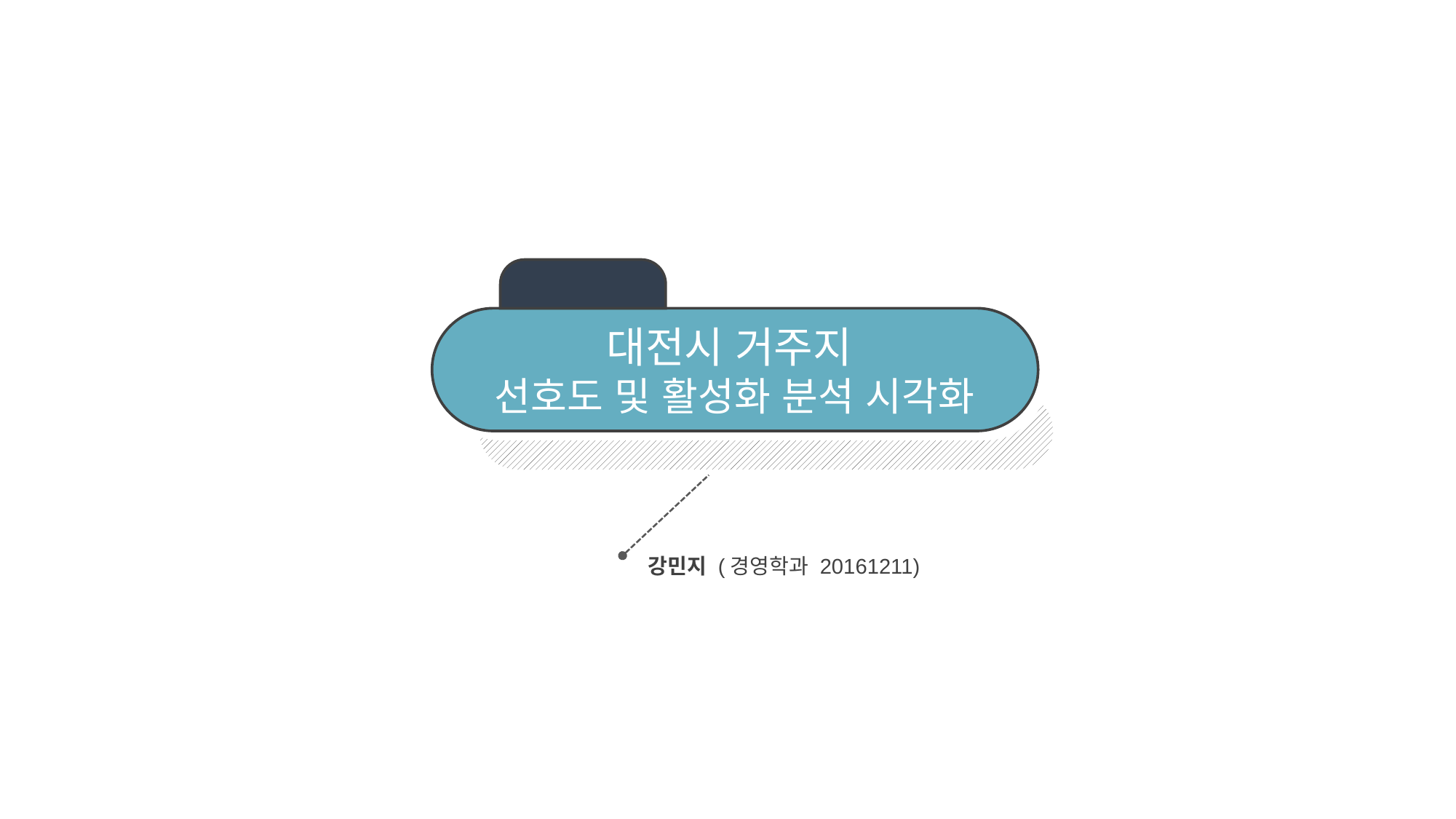

대전시 거주지
선호도 및 활성화 분석 시각화

강민지 (경영학과 20161211)